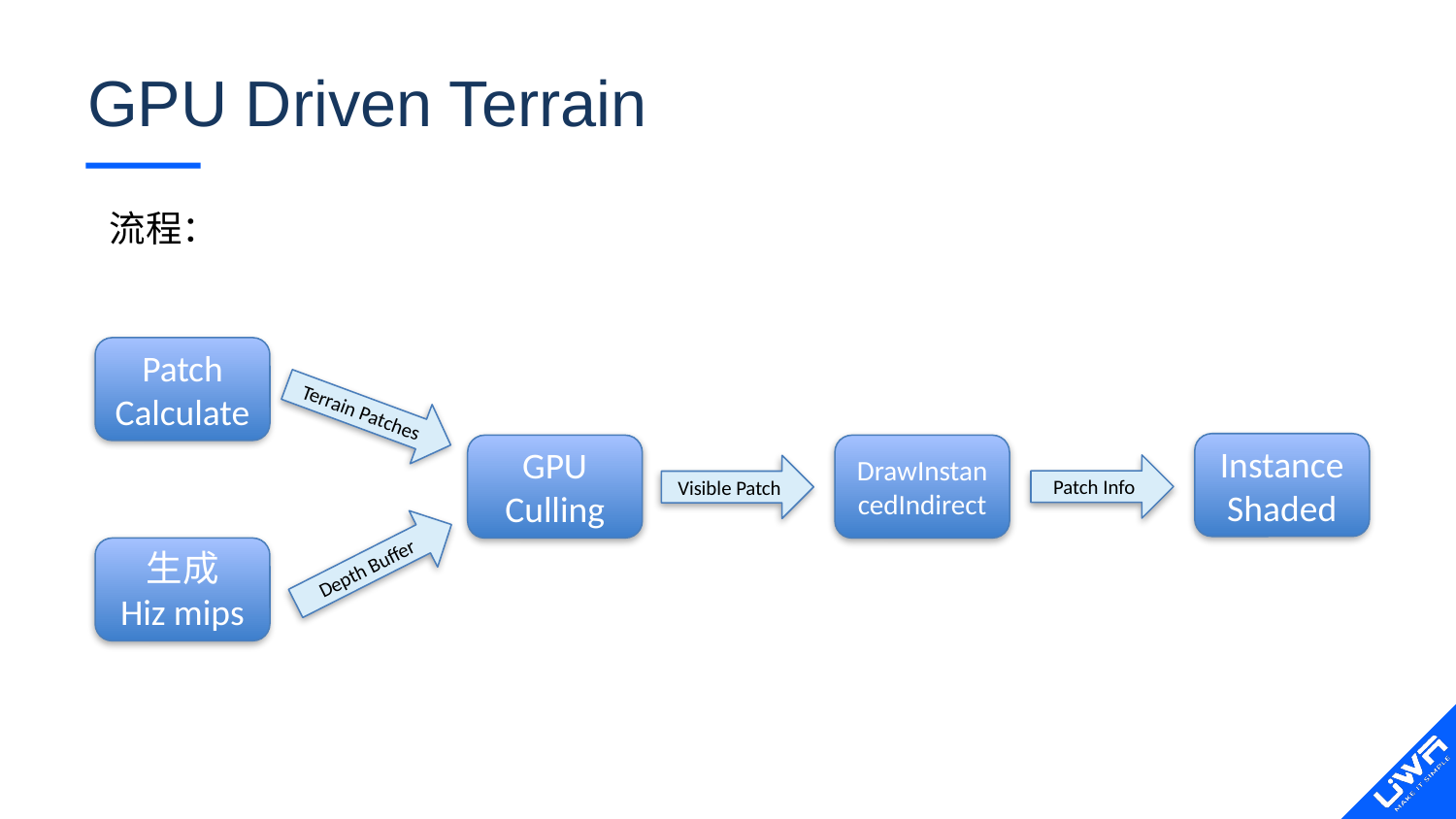

# GPU Driven Terrain
流程：

Patch Calculate
Terrain Patches
Instance Shaded
GPU Culling
DrawInstancedIndirect
Patch Info
Visible Patch
Depth Buffer
生成
Hiz mips